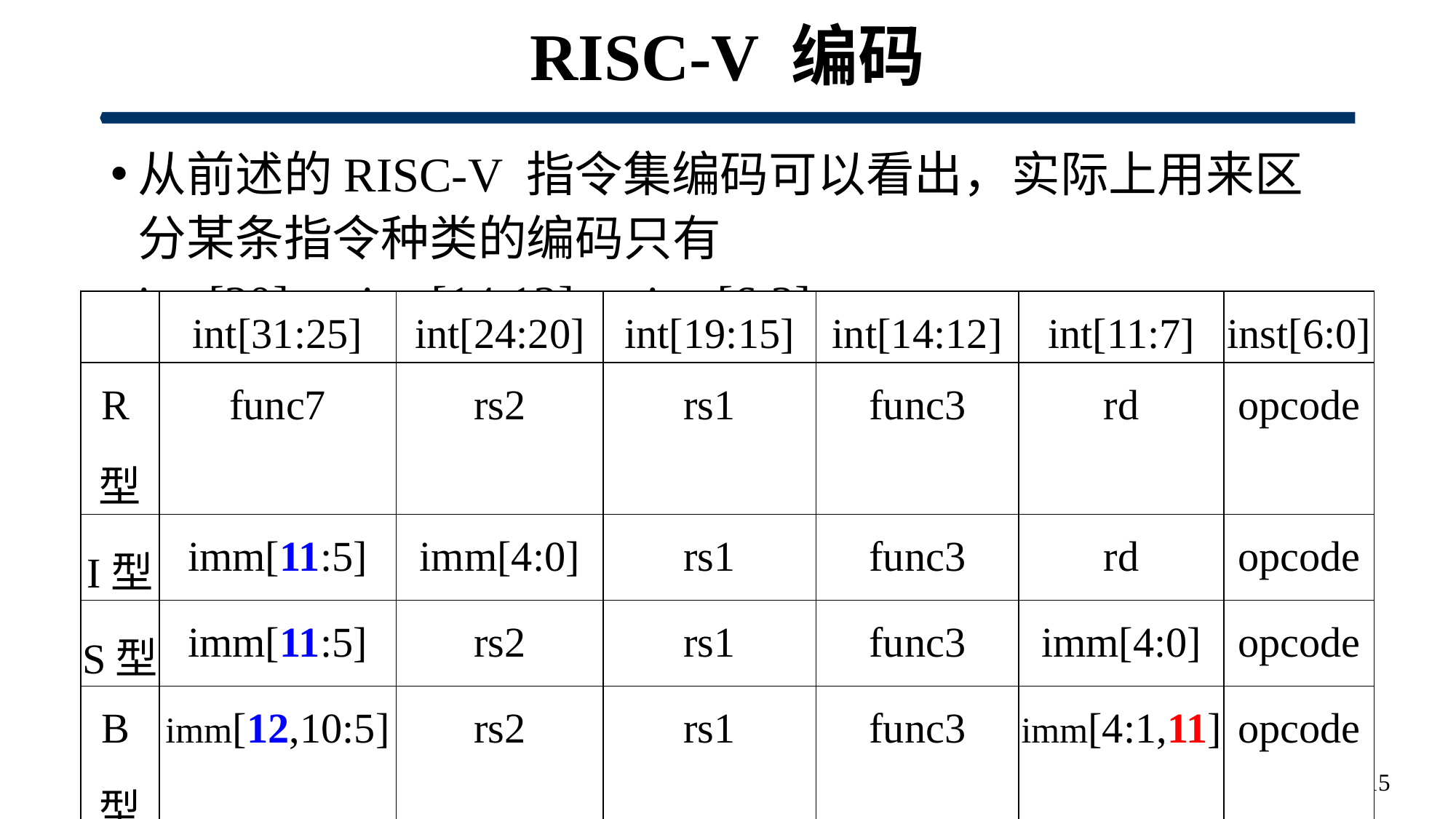

# RISC-V 编码
从前述的RISC-V 指令集编码可以看出，实际上用来区分某条指令种类的编码只有inst[30]、inst[14:12]、inst[6:2]
|  | int[31:25] | int[24:20] | int[19:15] | int[14:12] | int[11:7] | inst[6:0] |
| --- | --- | --- | --- | --- | --- | --- |
| R型 | func7 | rs2 | rs1 | func3 | rd | opcode |
| I型 | imm[11:5] | imm[4:0] | rs1 | func3 | rd | opcode |
| S型 | imm[11:5] | rs2 | rs1 | func3 | imm[4:0] | opcode |
| B型 | imm[12,10:5] | rs2 | rs1 | func3 | imm[4:1,11] | opcode |
| J型 | imm[20,10:5] | imm[4:1,11] | imm[19:15] | imm[14:12] | rd | opcode |
| U型 | imm[31:25] | imm[24:20] | imm[19:15] | imm[14:12] | rd | opcode |
115